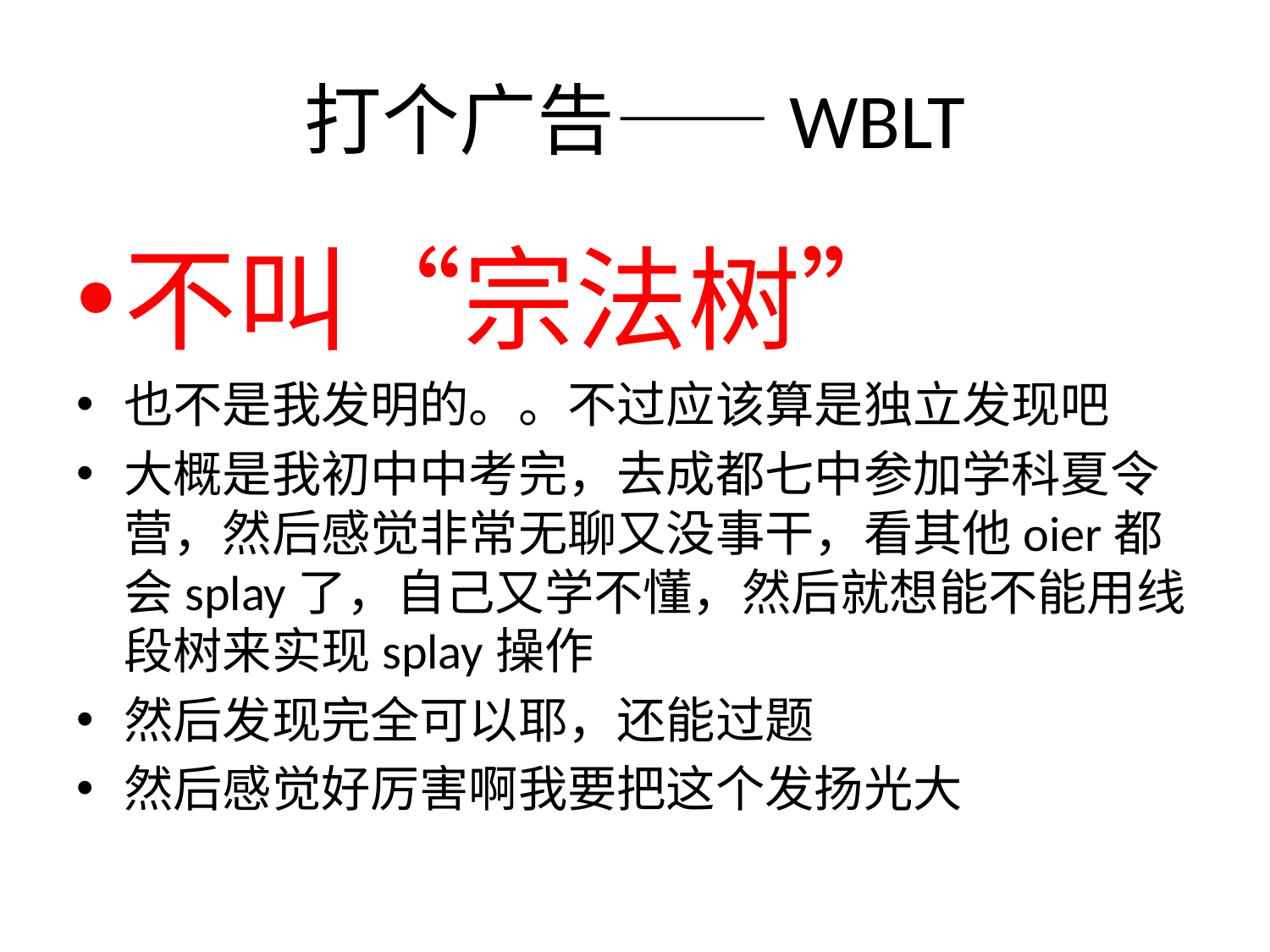

# 打个广告——WBLT
不叫“宗法树”
也不是我发明的。。不过应该算是独立发现吧
大概是我初中中考完，去成都七中参加学科夏令营，然后感觉非常无聊又没事干，看其他oier都会splay了，自己又学不懂，然后就想能不能用线段树来实现splay操作
然后发现完全可以耶，还能过题
然后感觉好厉害啊我要把这个发扬光大